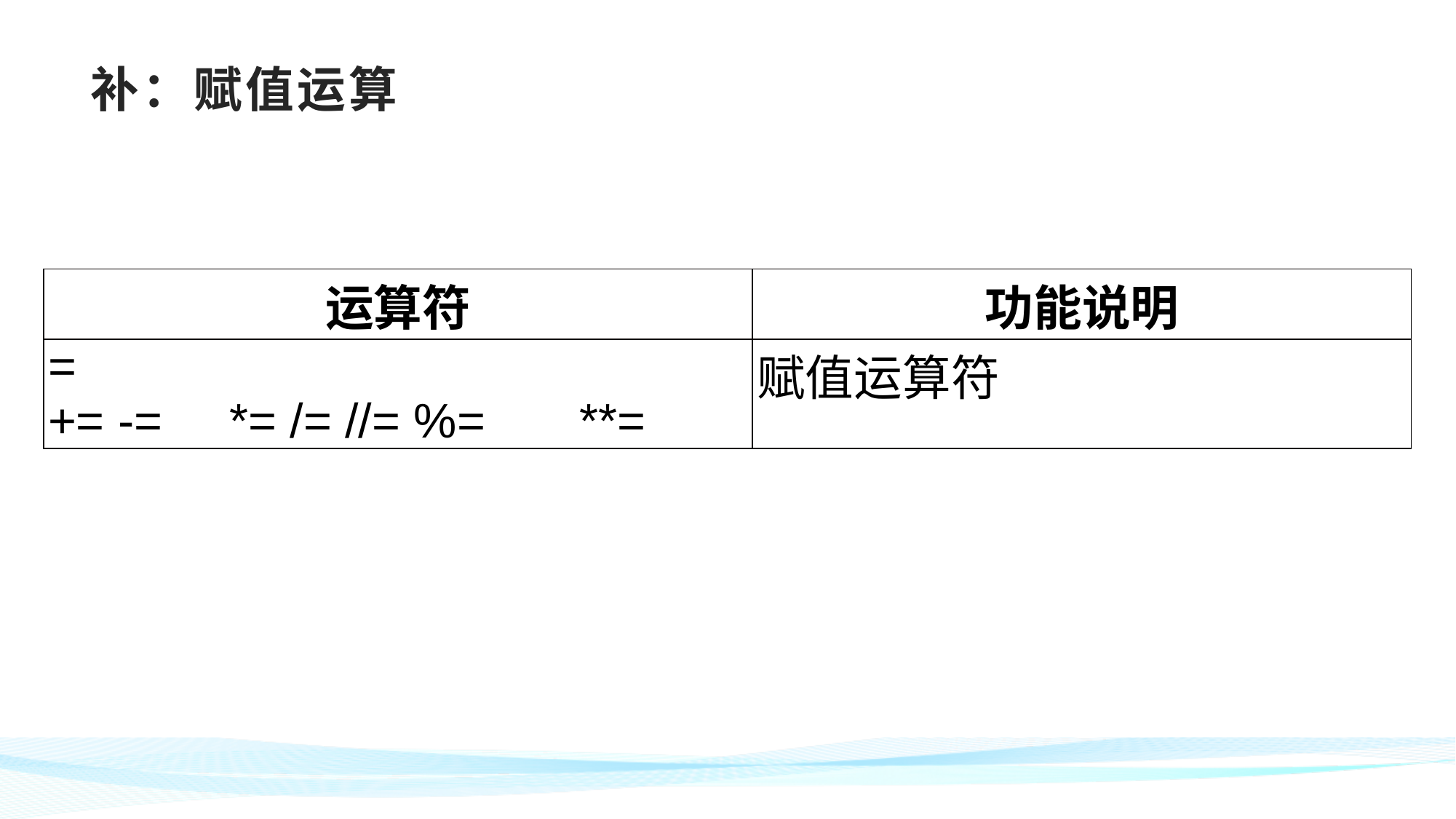

# 补：赋值运算
| 运算符 | 功能说明 |
| --- | --- |
| = += -= \*= /= //= %= \*\*= | 赋值运算符 |